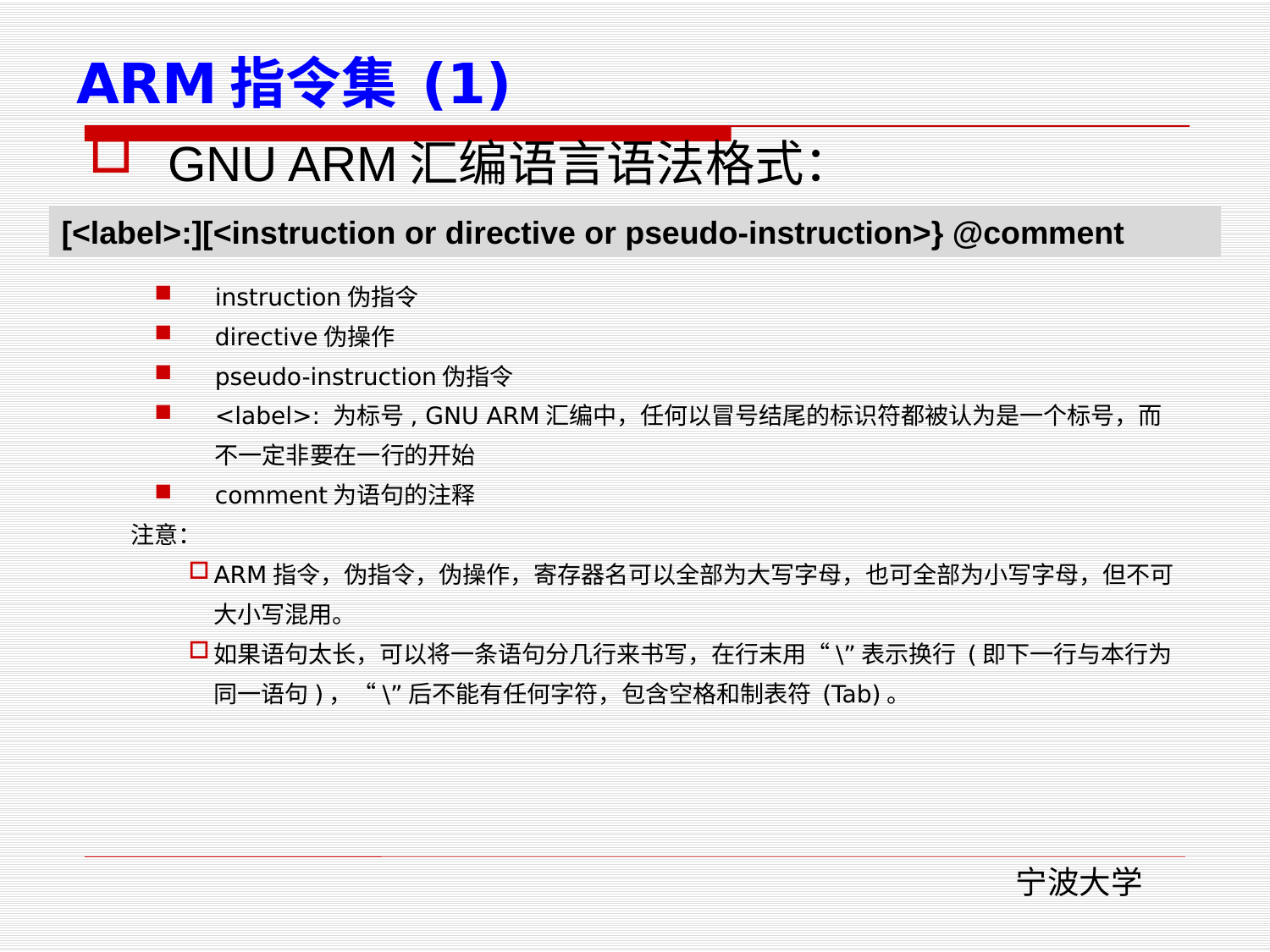

# ARM指令集 (1)
 GNU ARM汇编语言语法格式：

instruction伪指令
directive伪操作
pseudo-instruction伪指令
<label>: 为标号, GNU ARM汇编中，任何以冒号结尾的标识符都被认为是一个标号，而不一定非要在一行的开始
comment为语句的注释
注意：
ARM指令，伪指令，伪操作，寄存器名可以全部为大写字母，也可全部为小写字母，但不可大小写混用。
如果语句太长，可以将一条语句分几行来书写，在行末用“\”表示换行 (即下一行与本行为同一语句)，“\”后不能有任何字符，包含空格和制表符 (Tab)。
[<label>:][<instruction or directive or pseudo-instruction>} @comment